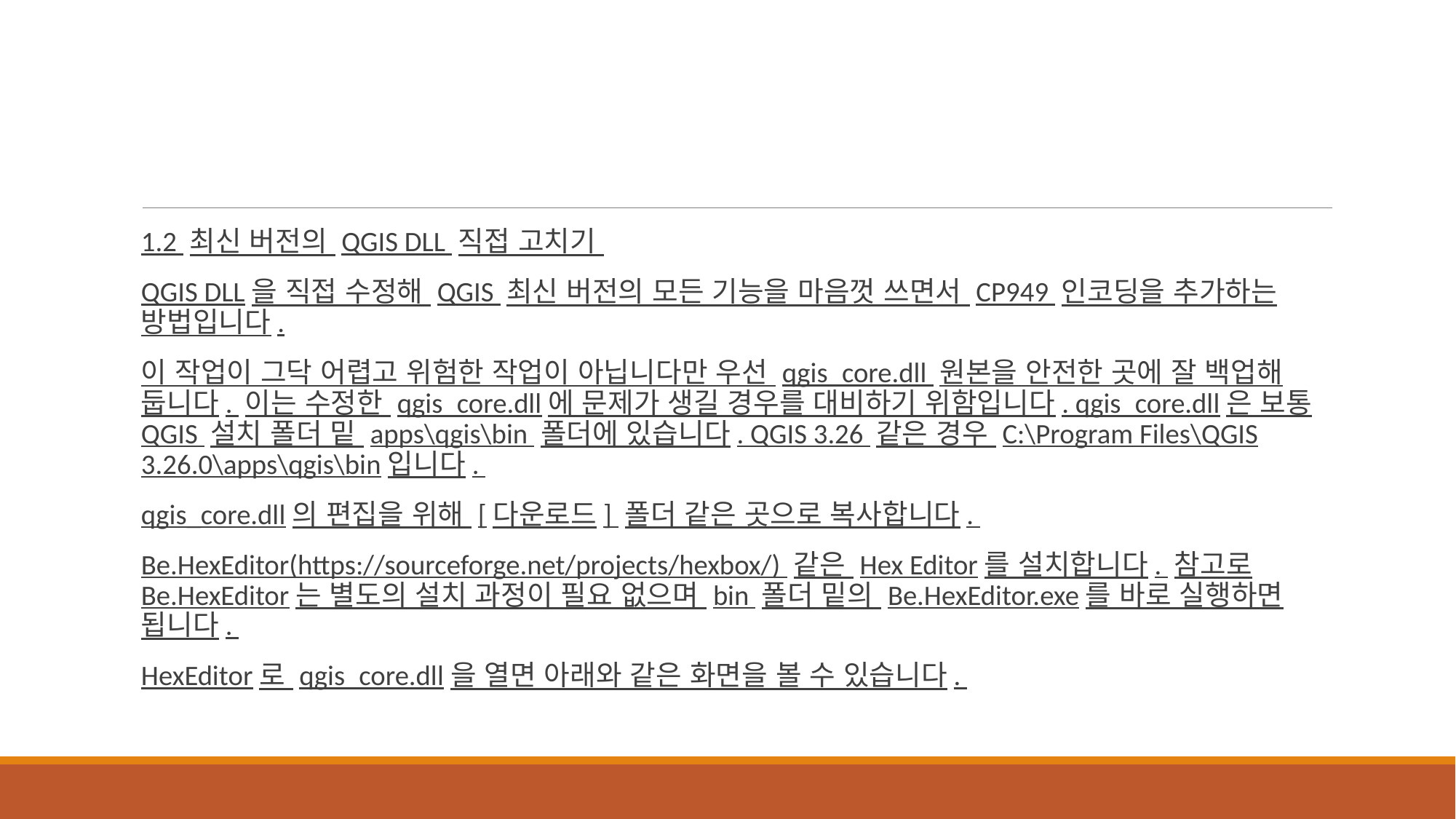

#
1.2 최신 버전의 QGIS DLL 직접 고치기
QGIS DLL을 직접 수정해 QGIS 최신 버전의 모든 기능을 마음껏 쓰면서 CP949 인코딩을 추가하는 방법입니다.
이 작업이 그닥 어렵고 위험한 작업이 아닙니다만 우선 qgis_core.dll 원본을 안전한 곳에 잘 백업해 둡니다. 이는 수정한 qgis_core.dll에 문제가 생길 경우를 대비하기 위함입니다. qgis_core.dll은 보통 QGIS 설치 폴더 밑 apps\qgis\bin 폴더에 있습니다. QGIS 3.26 같은 경우 C:\Program Files\QGIS 3.26.0\apps\qgis\bin입니다.
qgis_core.dll의 편집을 위해 [다운로드] 폴더 같은 곳으로 복사합니다.
Be.HexEditor(https://sourceforge.net/projects/hexbox/) 같은 Hex Editor를 설치합니다. 참고로 Be.HexEditor는 별도의 설치 과정이 필요 없으며 bin 폴더 밑의 Be.HexEditor.exe를 바로 실행하면 됩니다.
HexEditor로 qgis_core.dll을 열면 아래와 같은 화면을 볼 수 있습니다.